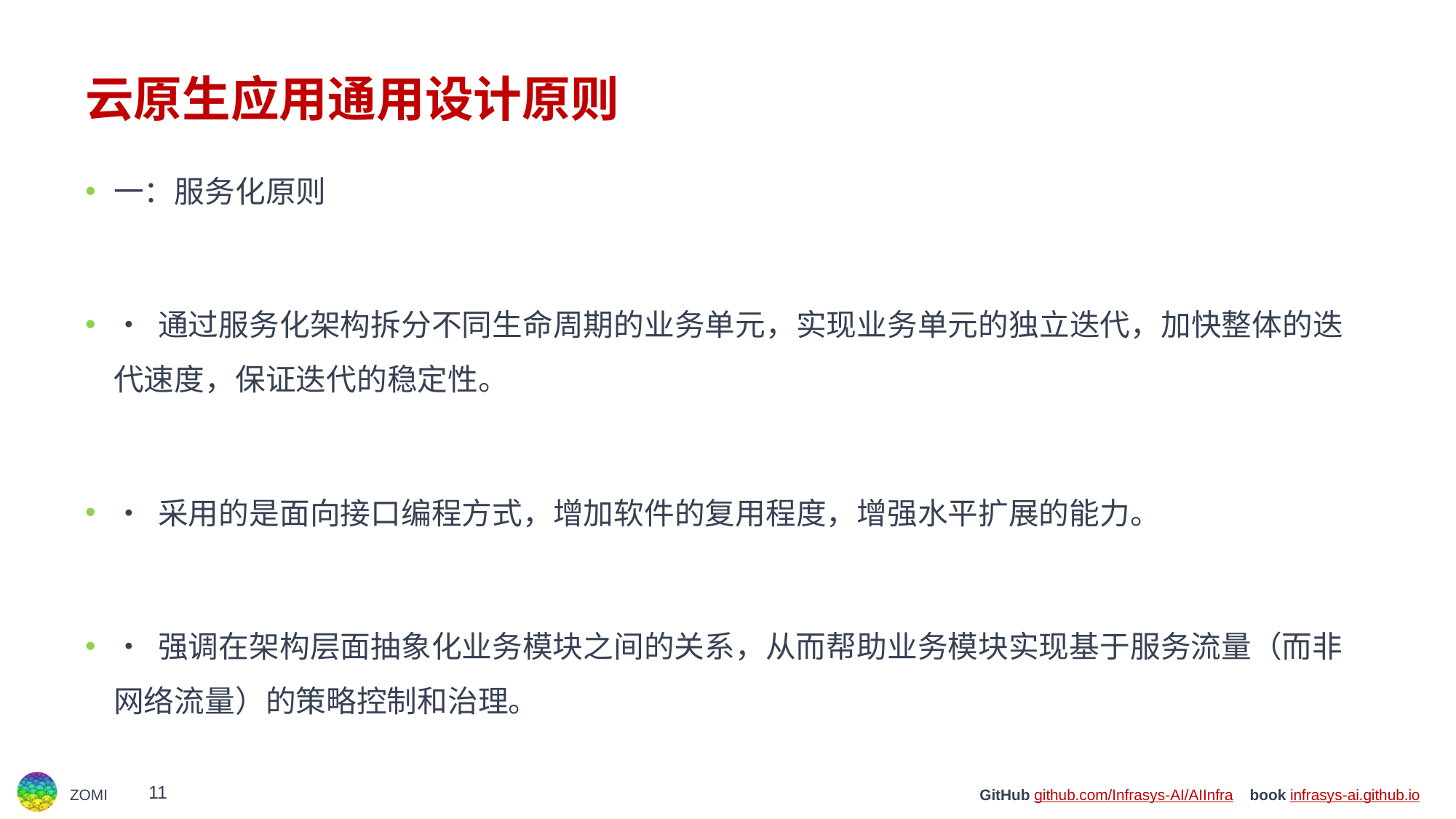

# 云原生应用通用设计原则
一：服务化原则

• 通过服务化架构拆分不同生命周期的业务单元，实现业务单元的独立迭代，加快整体的迭代速度，保证迭代的稳定性。

• 采用的是面向接口编程方式，增加软件的复用程度，增强水平扩展的能力。

• 强调在架构层面抽象化业务模块之间的关系，从而帮助业务模块实现基于服务流量（而非网络流量）的策略控制和治理。